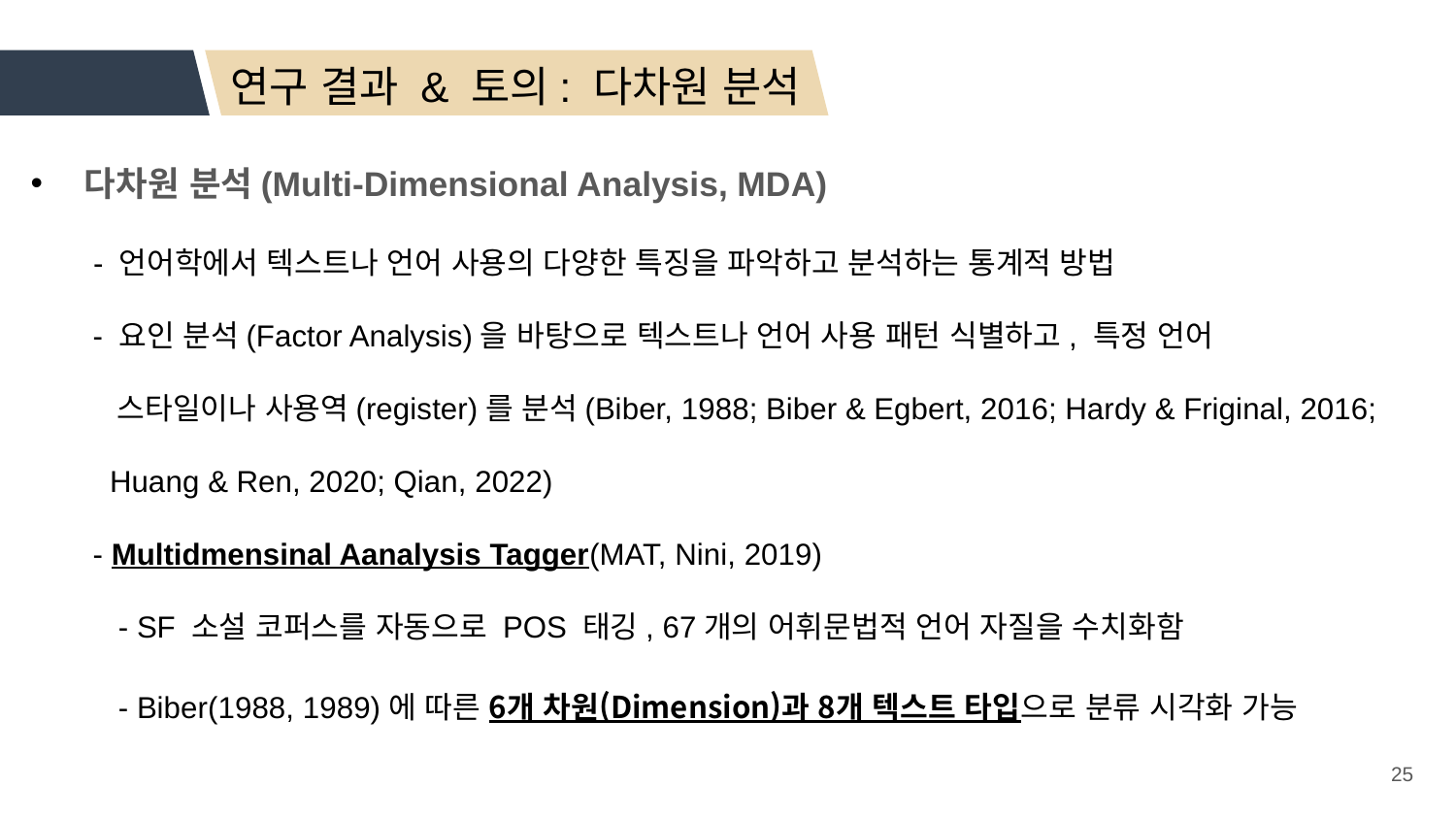

연구 결과 & 토의: 다차원 분석
다차원 분석(Multi-Dimensional Analysis, MDA)
 - 언어학에서 텍스트나 언어 사용의 다양한 특징을 파악하고 분석하는 통계적 방법
 - 요인 분석(Factor Analysis)을 바탕으로 텍스트나 언어 사용 패턴 식별하고, 특정 언어
   스타일이나 사용역(register)를 분석(Biber, 1988; Biber & Egbert, 2016; Hardy & Friginal, 2016;
   Huang & Ren, 2020; Qian, 2022)
 - Multidmensinal Aanalysis Tagger(MAT, Nini, 2019)
    - SF 소설 코퍼스를 자동으로 POS 태깅, 67개의 어휘문법적 언어 자질을 수치화함
    - Biber(1988, 1989)에 따른 6개 차원(Dimension)과 8개 텍스트 타입으로 분류 시각화 가능

25